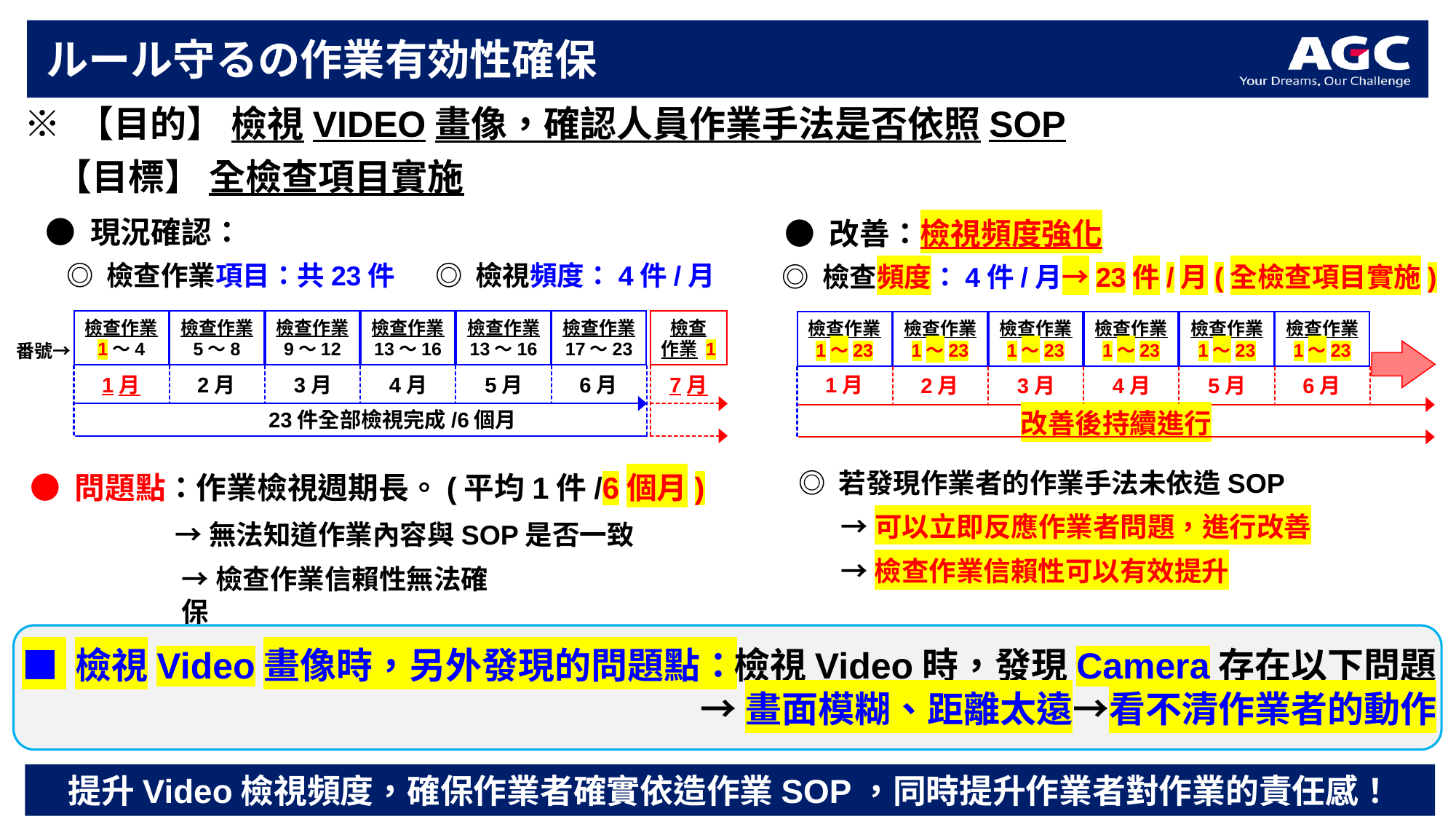

# ルール守るの作業有効性確保
※ 【目的】 檢視VIDEO畫像，確認人員作業手法是否依照SOP
    【目標】 全檢查項目實施
● 現況確認：
● 改善：檢視頻度強化
◎ 檢查作業項目：共23件
◎ 檢視頻度：4件/月
◎ 檢查頻度：4件/月→23件/月(全檢查項目實施)
檢查作業
1～4
檢查作業
5～8
檢查作業
9～12
檢查作業
13～16
檢查作業
13～16
檢查作業
17～23
檢查
作業 1
2月
3月
4月
5月
6月
7月
1月
23件全部檢視完成/6個月
番號→
檢查作業
1～23
檢查作業
1～23
檢查作業
1～23
檢查作業
1～23
檢查作業
1～23
檢查作業
1～23
1月
2月
3月
4月
5月
6月
改善後持續進行

◎ 若發現作業者的作業手法未依造SOP
● 問題點：作業檢視週期長。(平均1件/6個月)
→可以立即反應作業者問題，進行改善
→無法知道作業內容與SOP是否一致
→檢查作業信賴性可以有效提升
→檢查作業信賴性無法確保

    檢視Video時，發現Camera存在以下問題
 →畫面模糊、距離太遠→看不清作業者的動作
■ 檢視Video畫像時，另外發現的問題點：
提升Video檢視頻度，確保作業者確實依造作業SOP，同時提升作業者對作業的責任感！
7